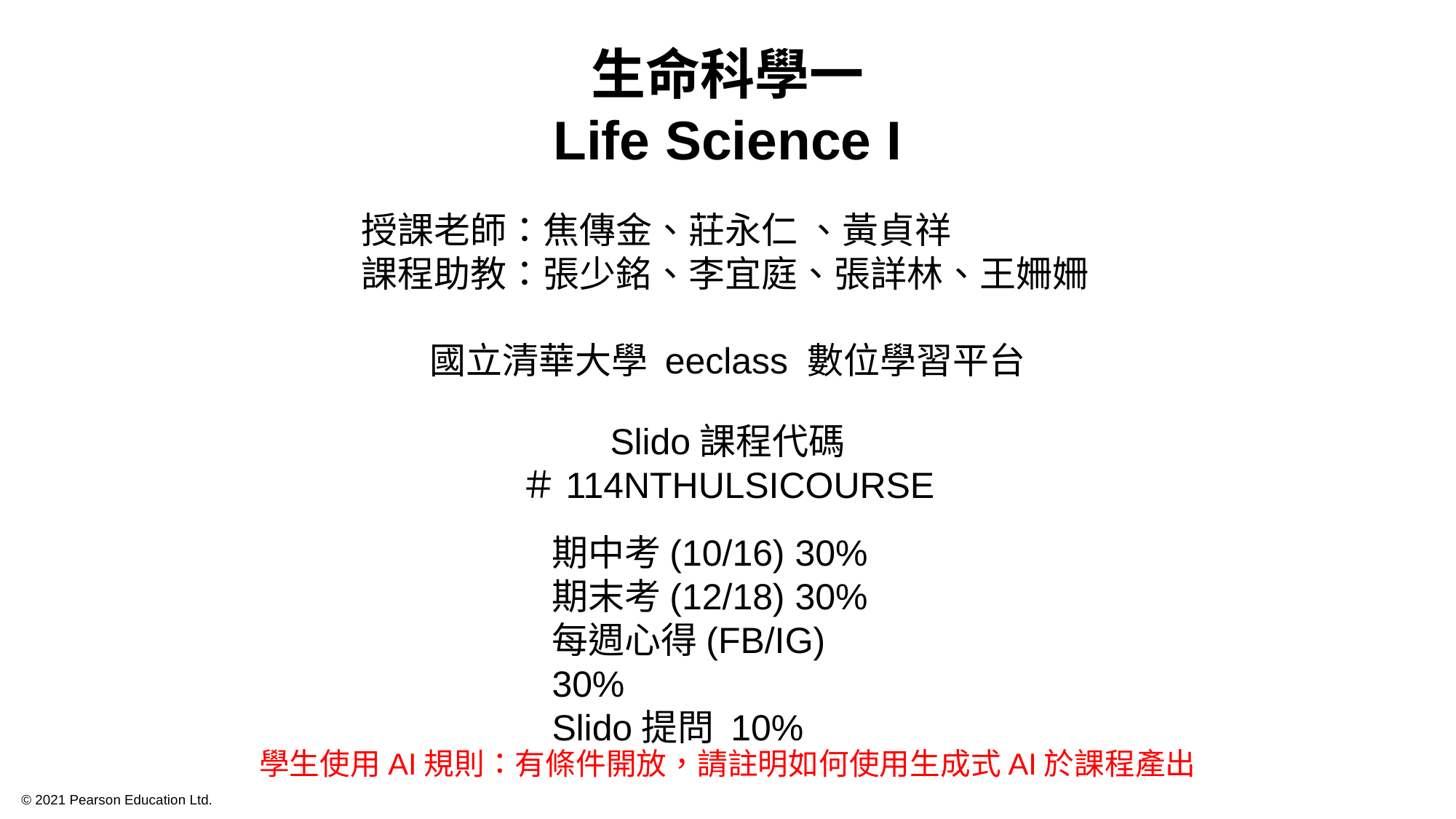

生命科學一
Life Science I
授課老師：焦傳金、莊永仁 、黃貞祥
課程助教：張少銘、李宜庭、張詳林、王姍姍
國立清華大學 eeclass 數位學習平台
Slido課程代碼
＃114NTHULSICOURSE
期中考(10/16) 30%
期末考(12/18) 30%
每週心得(FB/IG) 30%
Slido提問 10%
學生使用AI規則：有條件開放，請註明如何使用生成式AI於課程產出